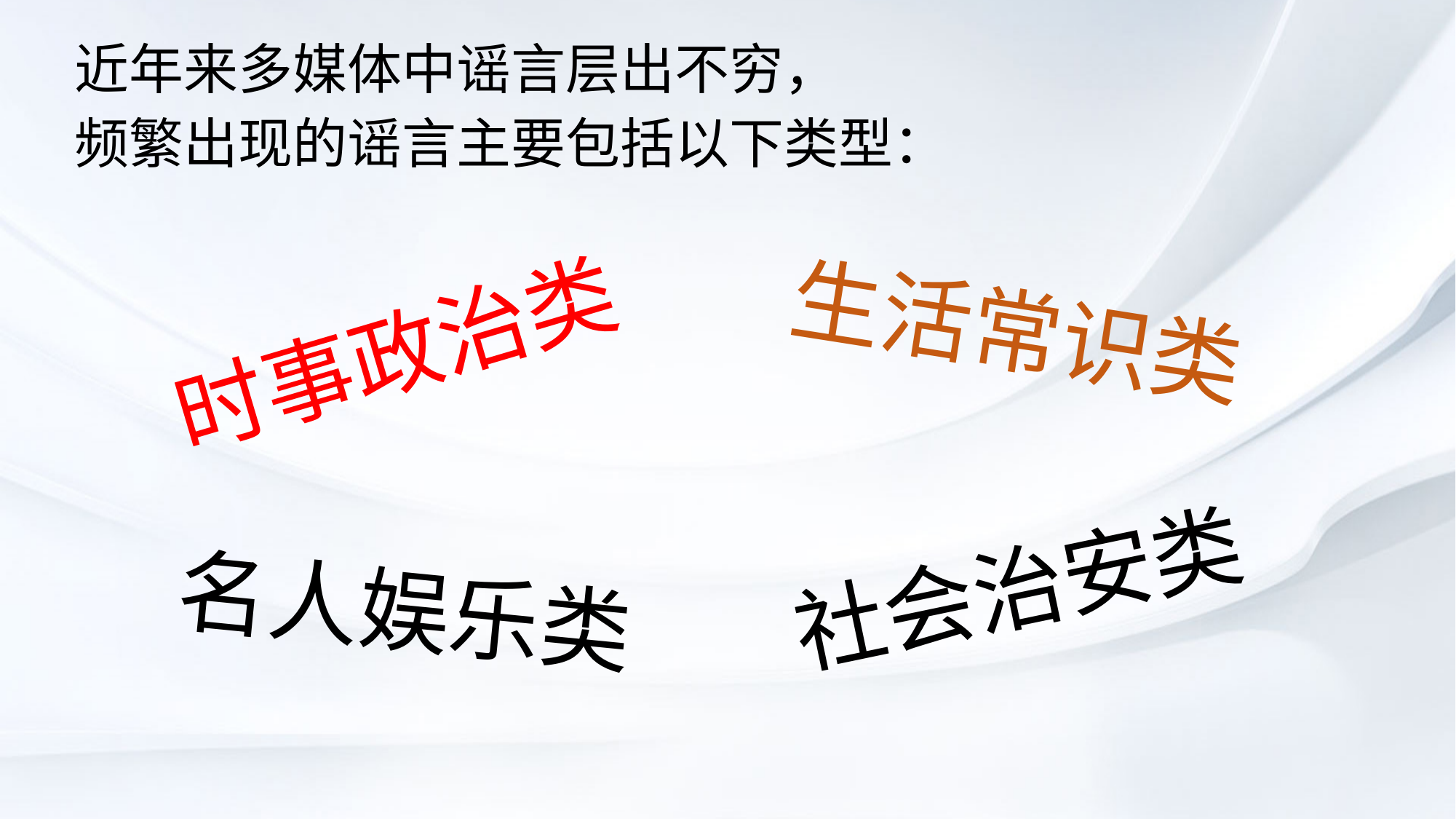

近年来多媒体中谣言层出不穷，
频繁出现的谣言主要包括以下类型：
时事政治类
生活常识类
社会治安类
名人娱乐类